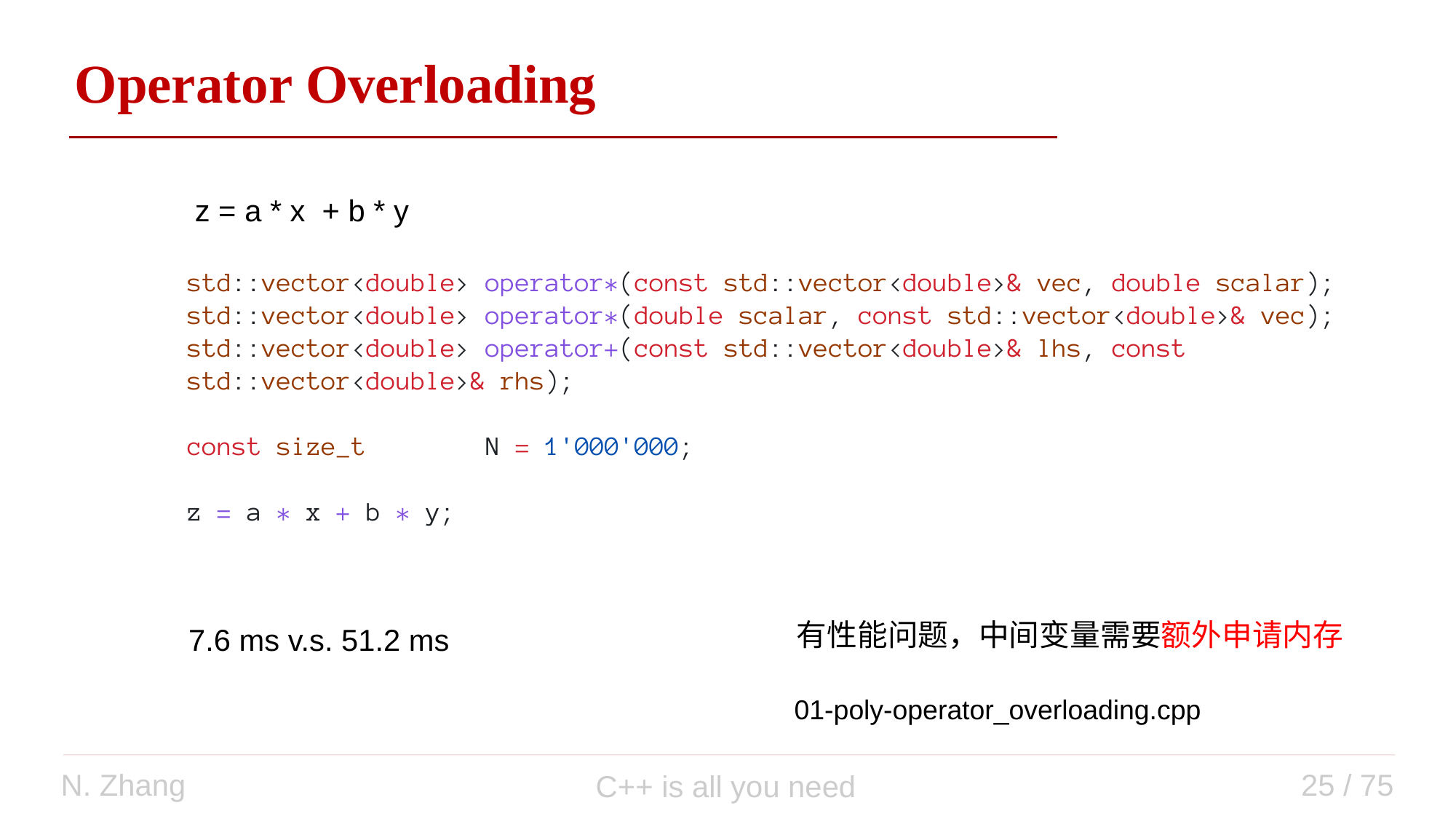

Operator Overloading
z = a * x  + b * y
std::vector<double> operator*(const std::vector<double>& vec, double scalar);
std::vector<double> operator*(double scalar, const std::vector<double>& vec);
std::vector<double> operator+(const std::vector<double>& lhs, const std::vector<double>& rhs);

const size_t        N = 1'000'000;

z = a * x + b * y;

有性能问题，中间变量需要额外申请内存
7.6 ms v.s. 51.2 ms
01-poly-operator_overloading.cpp
N. Zhang
25 / 75
C++ is all you need